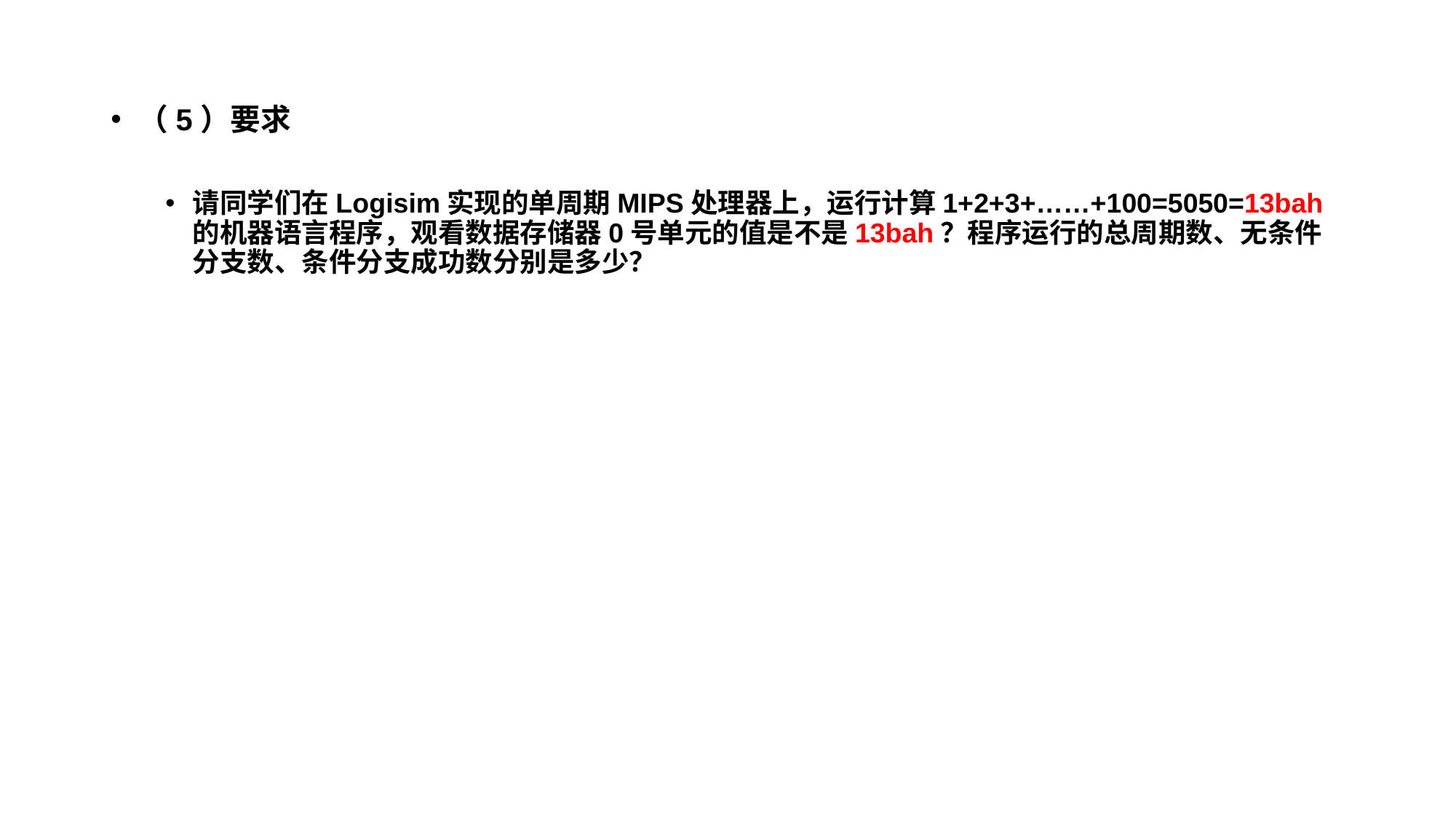

（5）要求

请同学们在Logisim实现的单周期MIPS处理器上，运行计算1+2+3+……+100=5050=13bah的机器语言程序，观看数据存储器0号单元的值是不是13bah？程序运行的总周期数、无条件分支数、条件分支成功数分别是多少？